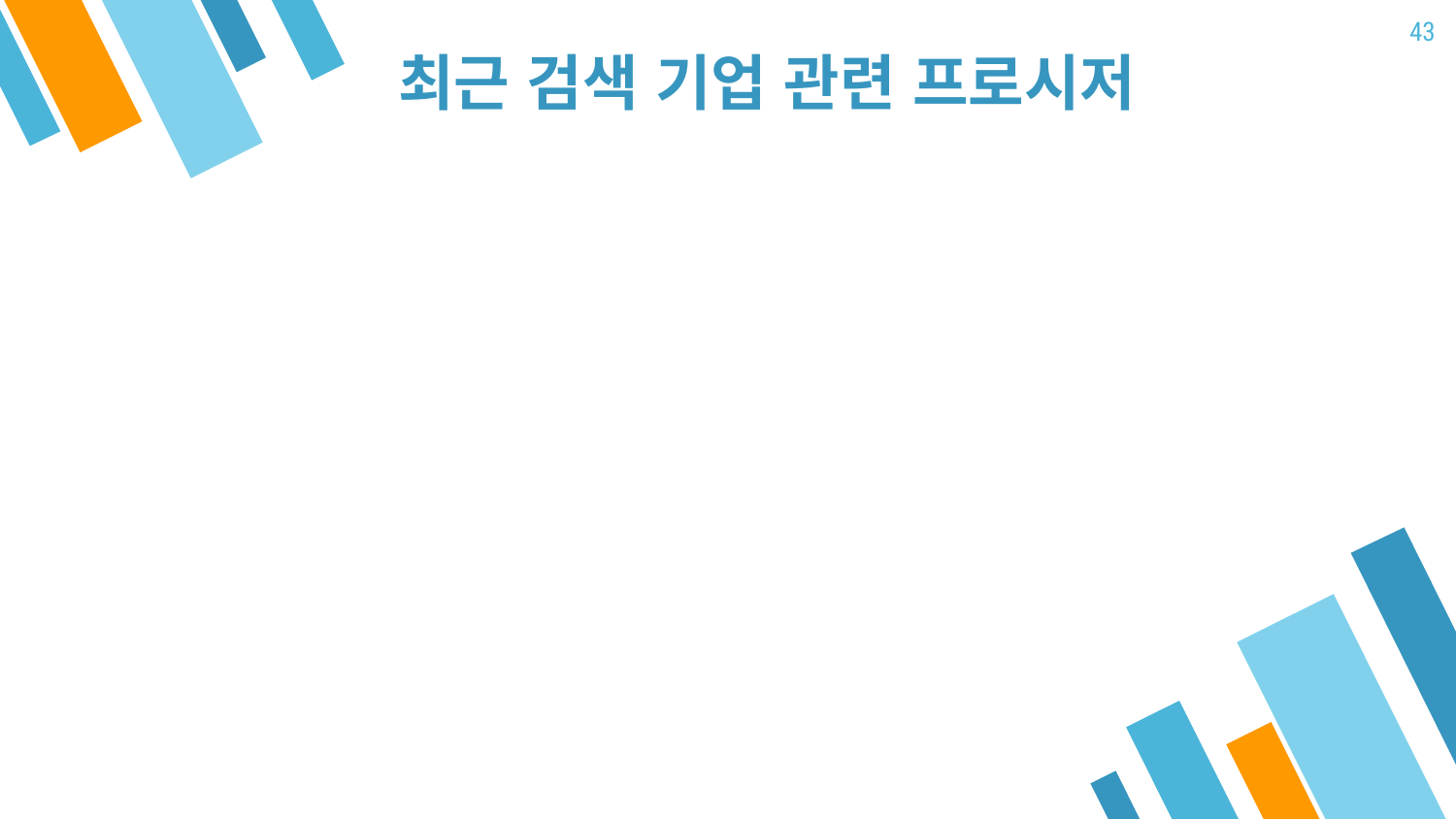

43
# 최근 검색 기업 관련 프로시저